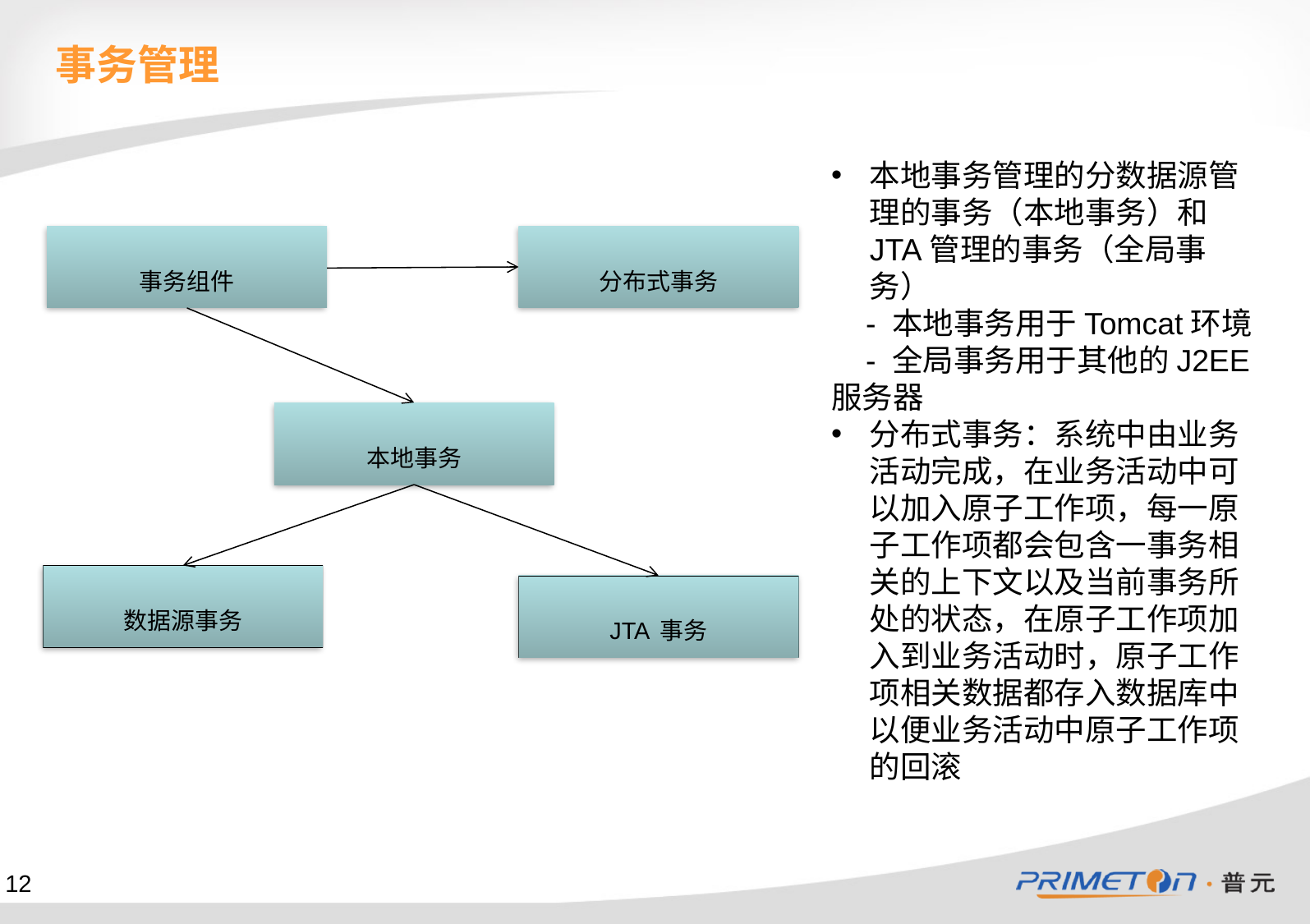

事务管理
本地事务管理的分数据源管理的事务（本地事务）和JTA管理的事务（全局事务）
    - 本地事务用于Tomcat环境
    - 全局事务用于其他的J2EE服务器
分布式事务：系统中由业务活动完成，在业务活动中可以加入原子工作项，每一原子工作项都会包含一事务相关的上下文以及当前事务所处的状态，在原子工作项加入到业务活动时，原子工作项相关数据都存入数据库中以便业务活动中原子工作项的回滚
事务组件
分布式事务
本地事务
数据源事务
JTA事务
12